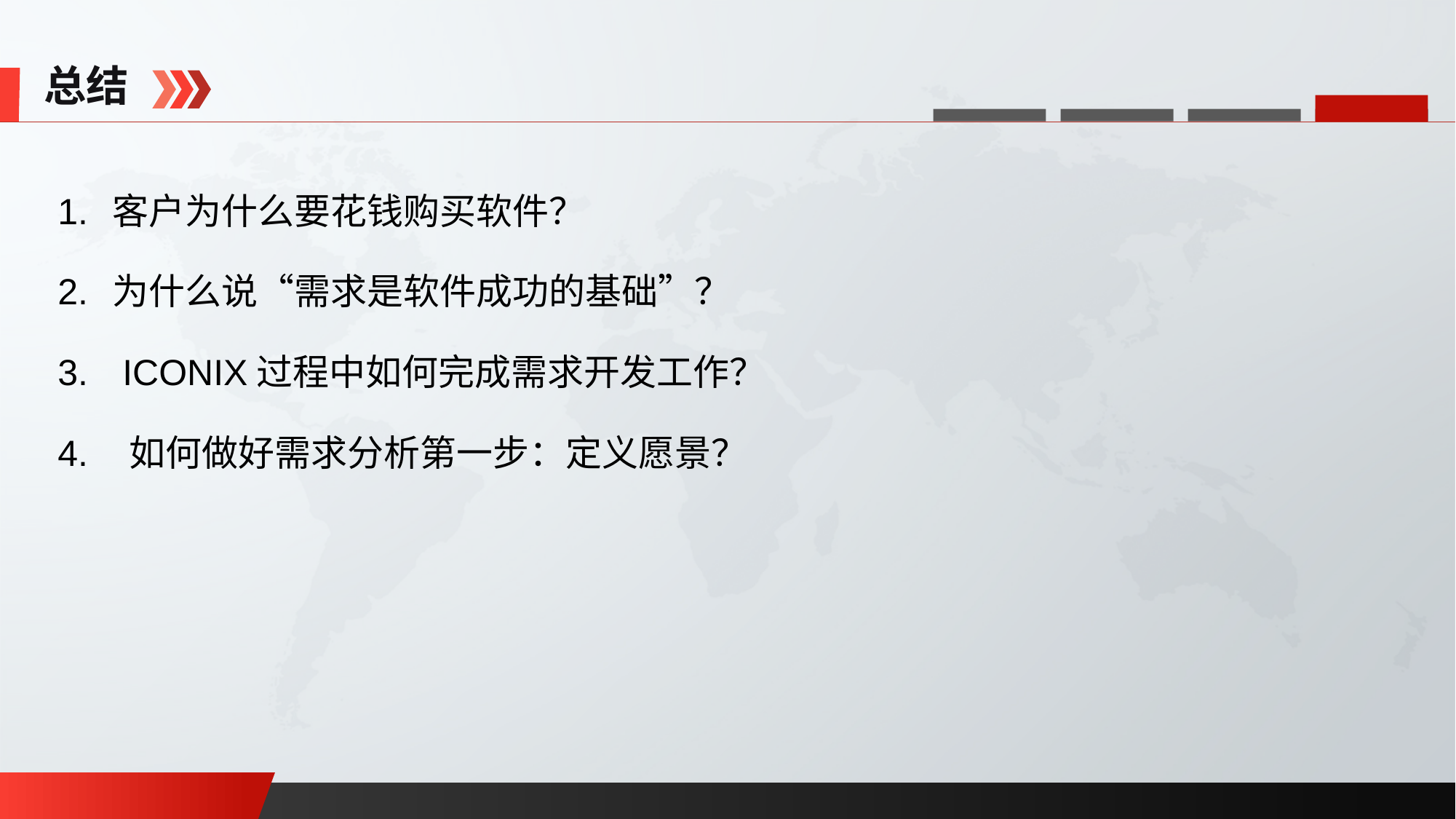

总结

客户为什么要花钱购买软件？
为什么说“需求是软件成功的基础”？
 ICONIX过程中如何完成需求开发工作？
 如何做好需求分析第一步：定义愿景？